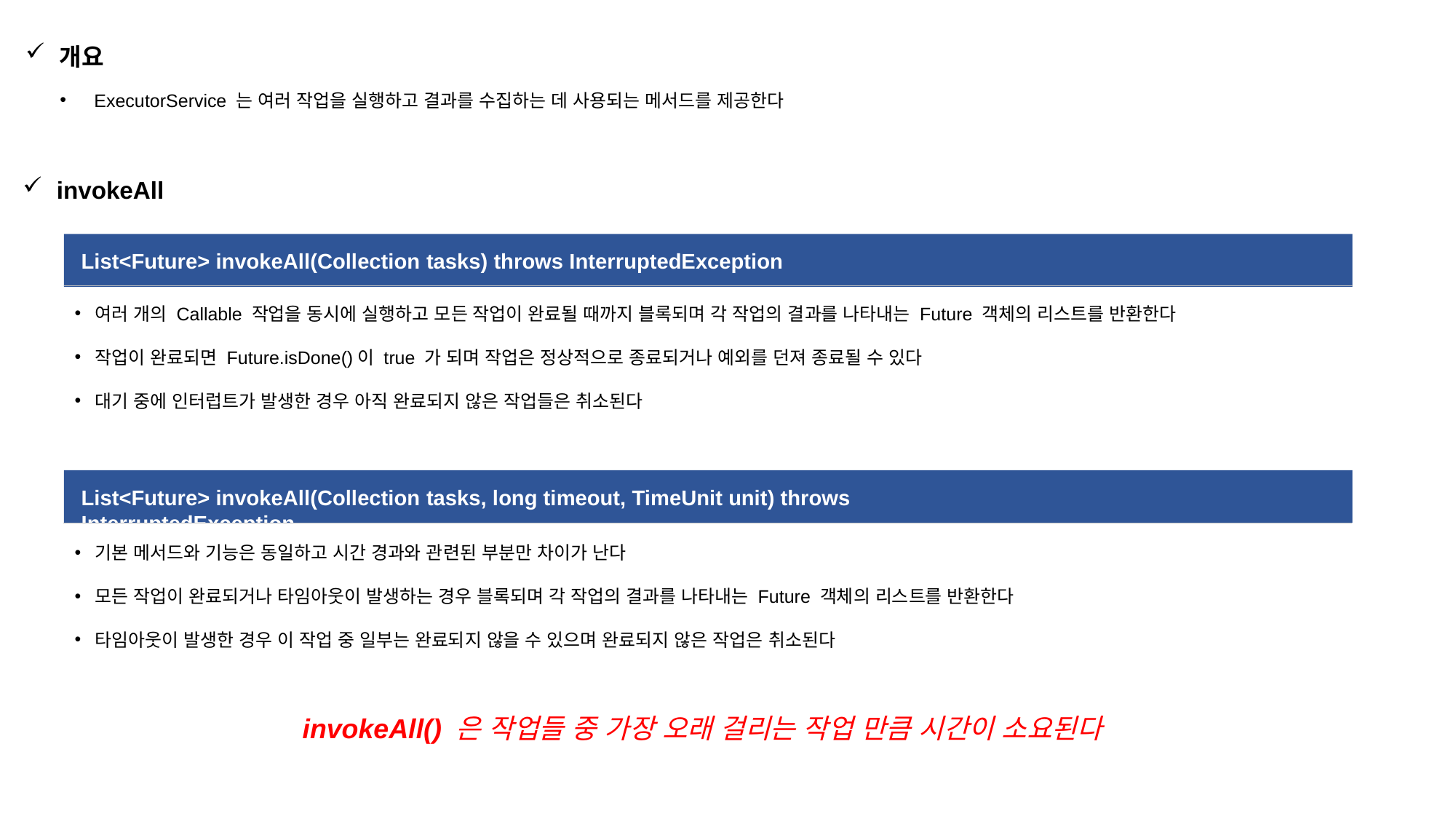

개요
ExecutorService 는 여러 작업을 실행하고 결과를 수집하는 데 사용되는 메서드를 제공한다
invokeAll

List<Future> invokeAll(Collection tasks) throws InterruptedException
여러 개의 Callable 작업을 동시에 실행하고 모든 작업이 완료될 때까지 블록되며 각 작업의 결과를 나타내는 Future 객체의 리스트를 반환한다
작업이 완료되면 Future.isDone()이 true 가 되며 작업은 정상적으로 종료되거나 예외를 던져 종료될 수 있다
대기 중에 인터럽트가 발생한 경우 아직 완료되지 않은 작업들은 취소된다

List<Future> invokeAll(Collection tasks, long timeout, TimeUnit unit) throws InterruptedException
기본 메서드와 기능은 동일하고 시간 경과와 관련된 부분만 차이가 난다
모든 작업이 완료되거나 타임아웃이 발생하는 경우 블록되며 각 작업의 결과를 나타내는 Future 객체의 리스트를 반환한다
타임아웃이 발생한 경우 이 작업 중 일부는 완료되지 않을 수 있으며 완료되지 않은 작업은 취소된다
invokeAll() 은 작업들 중 가장 오래 걸리는 작업 만큼 시간이 소요된다